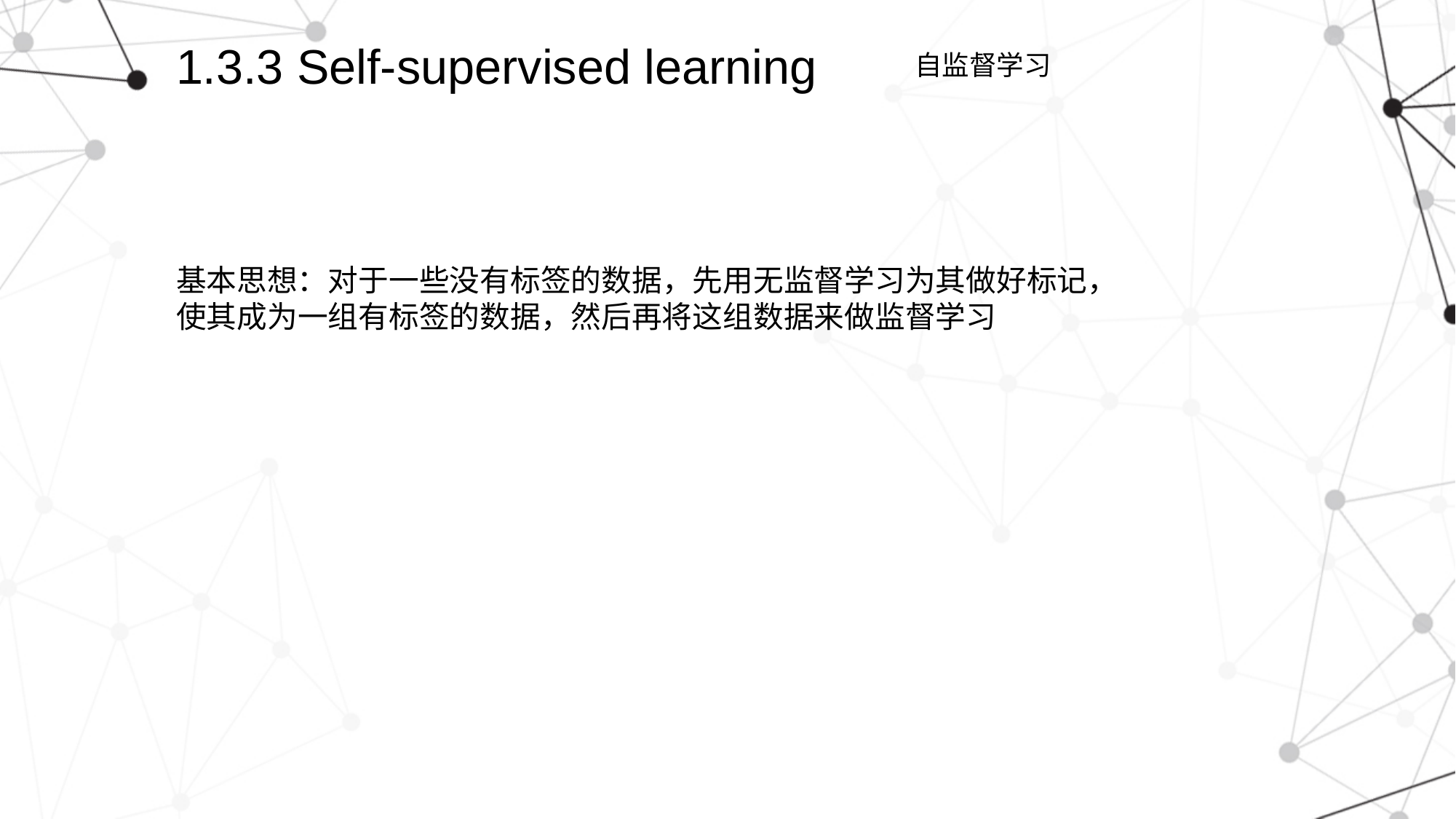

# 1.3.3 Self-supervised learning
自监督学习
基本思想：对于一些没有标签的数据，先用无监督学习为其做好标记，使其成为一组有标签的数据，然后再将这组数据来做监督学习